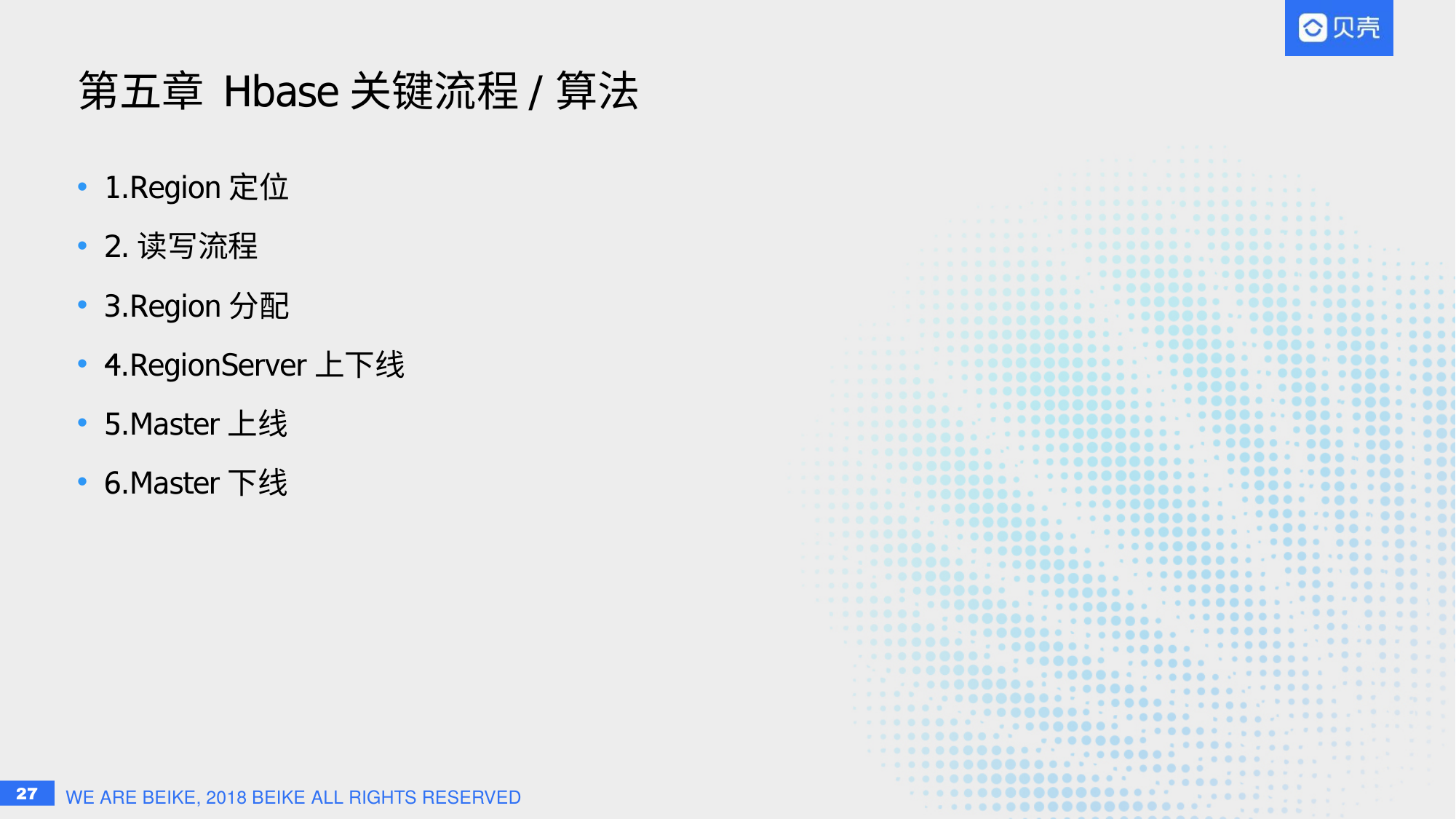

# 第五章 Hbase关键流程/算法
1.Region定位
2.读写流程
3.Region分配
4.RegionServer上下线
5.Master上线
6.Master下线